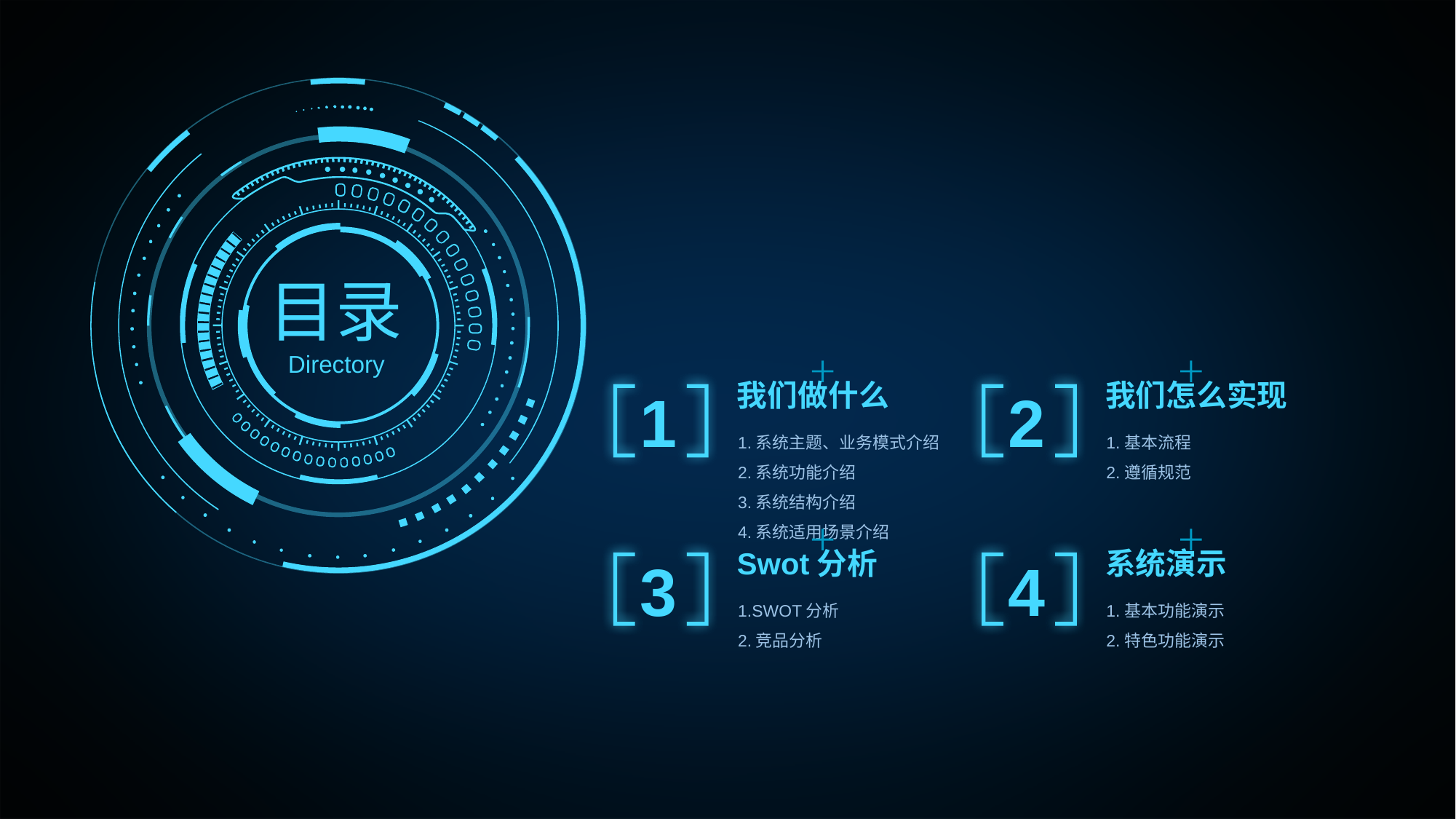

目录
Directory

我们做什么
我们怎么实现
1

2

1.系统主题、业务模式介绍
2.系统功能介绍
3.系统结构介绍
4.系统适用场景介绍
1.基本流程
2.遵循规范

Swot分析
系统演示
3

4

1.SWOT分析
2.竞品分析
1.基本功能演示
2.特色功能演示